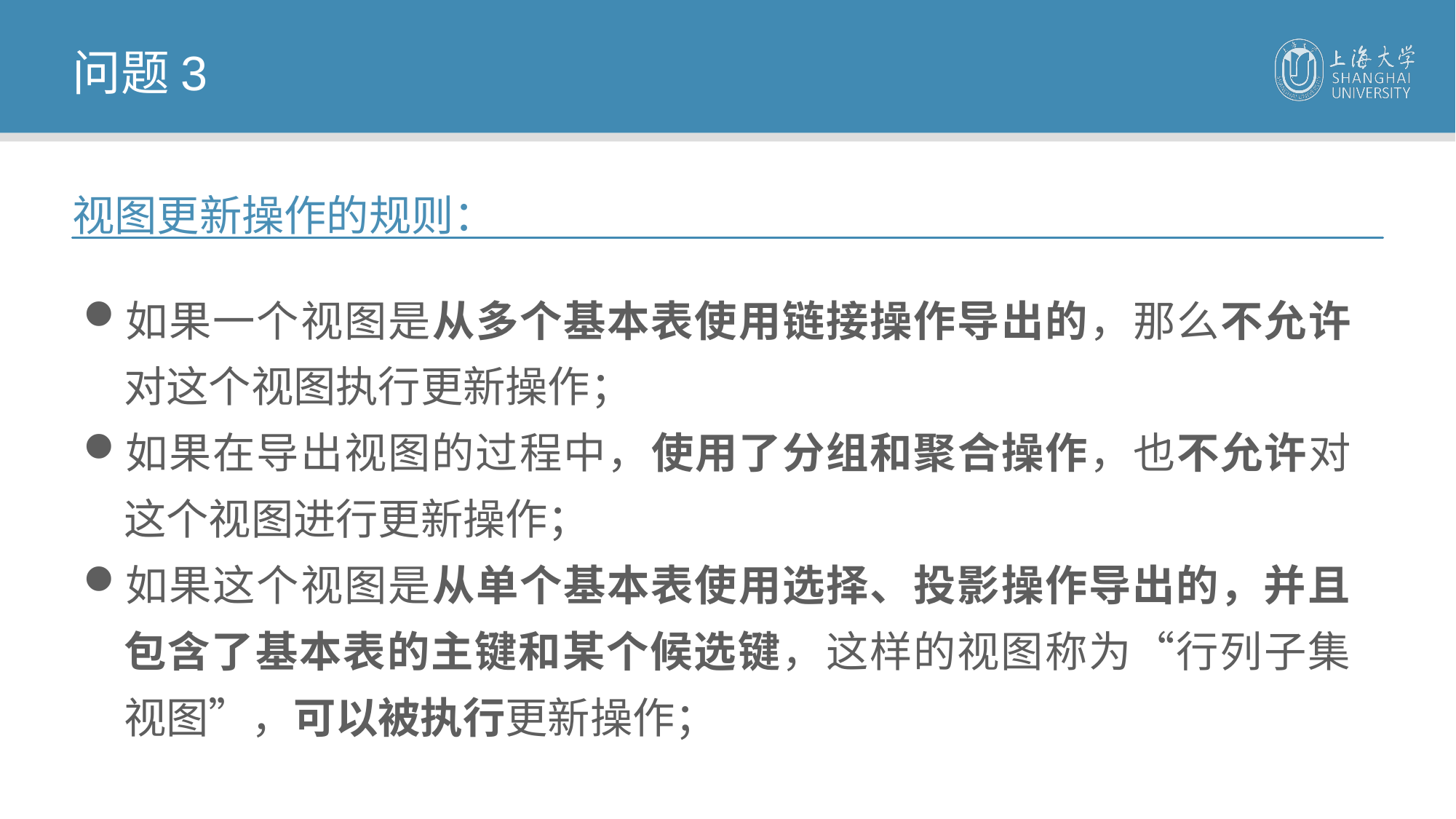

问题3
视图更新操作的规则：
如果一个视图是从多个基本表使用链接操作导出的，那么不允许对这个视图执行更新操作；
如果在导出视图的过程中，使用了分组和聚合操作，也不允许对这个视图进行更新操作；
如果这个视图是从单个基本表使用选择、投影操作导出的，并且包含了基本表的主键和某个候选键，这样的视图称为“行列子集视图”，可以被执行更新操作；